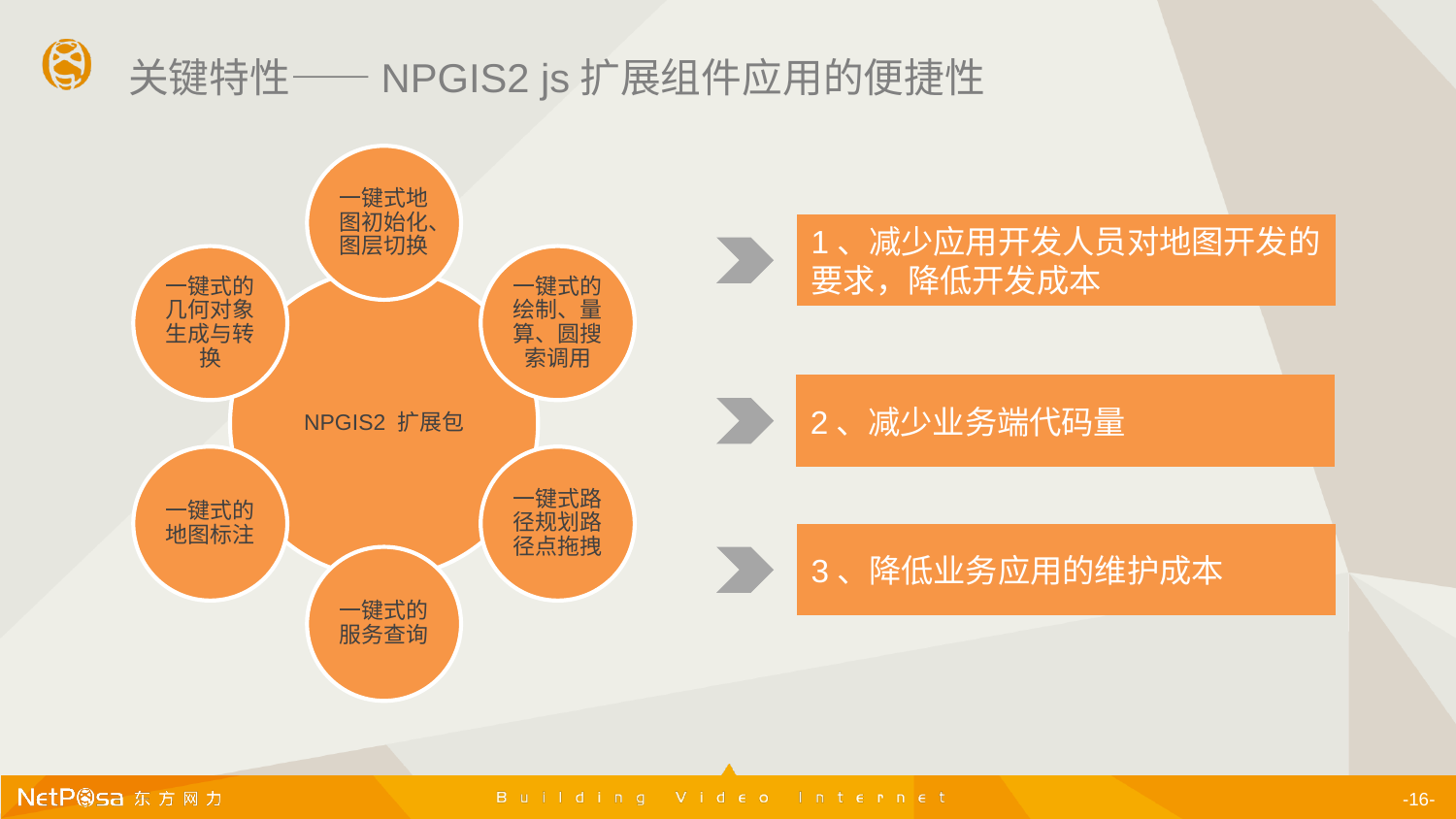

关键特性——NPGIS2 js扩展组件应用的便捷性

一键式地图初始化、图层切换
1、减少应用开发人员对地图开发的要求，降低开发成本

一键式的几何对象生成与转换
一键式的绘制、量算、圆搜索调用
NPGIS2 扩展包
2、减少业务端代码量

一键式的地图标注
一键式路径规划路径点拖拽
3、降低业务应用的维护成本
一键式的服务查询